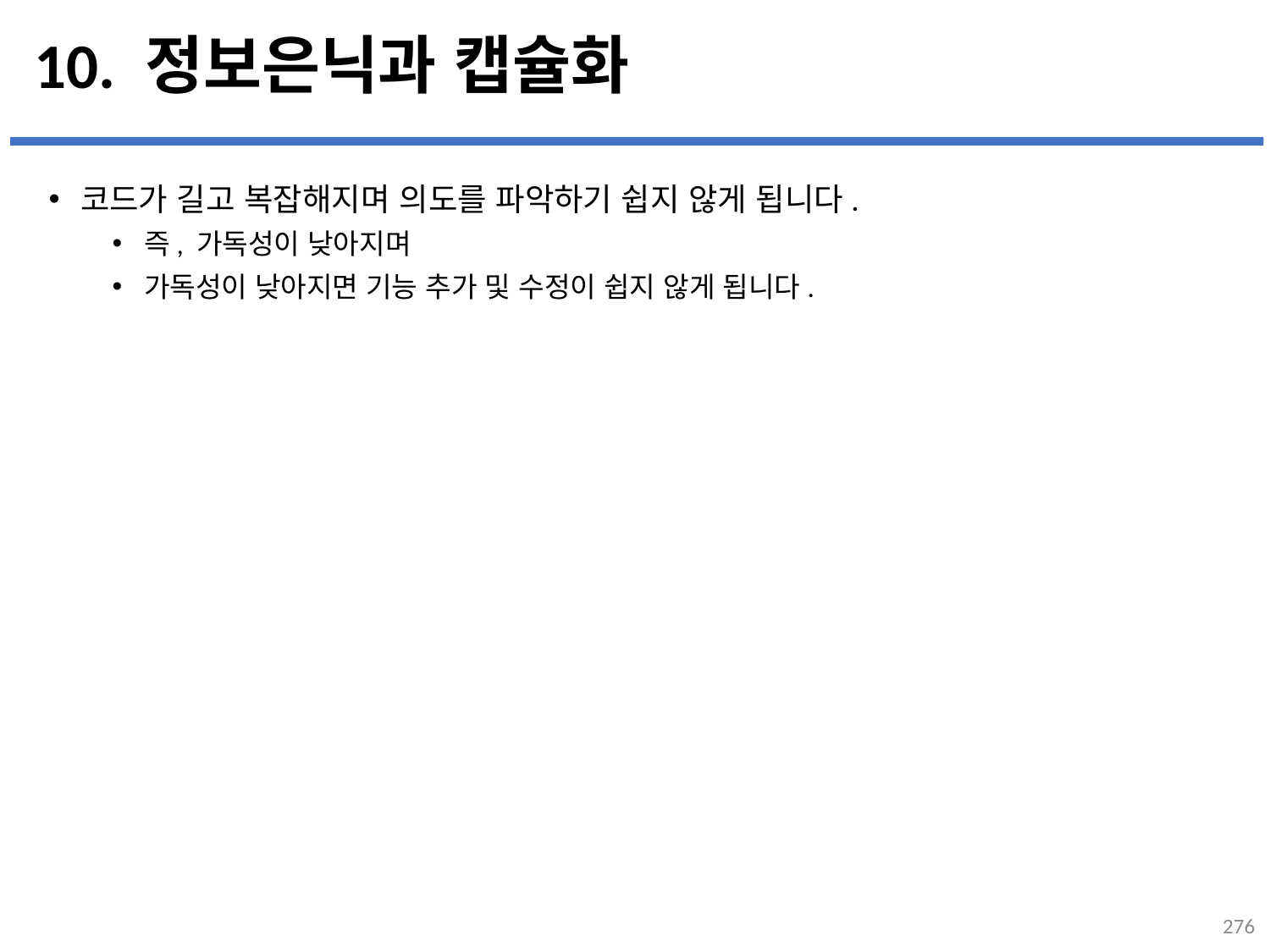

# 10. 정보은닉과 캡슐화
코드가 길고 복잡해지며 의도를 파악하기 쉽지 않게 됩니다.
즉, 가독성이 낮아지며
가독성이 낮아지면 기능 추가 및 수정이 쉽지 않게 됩니다.

...

설명
276